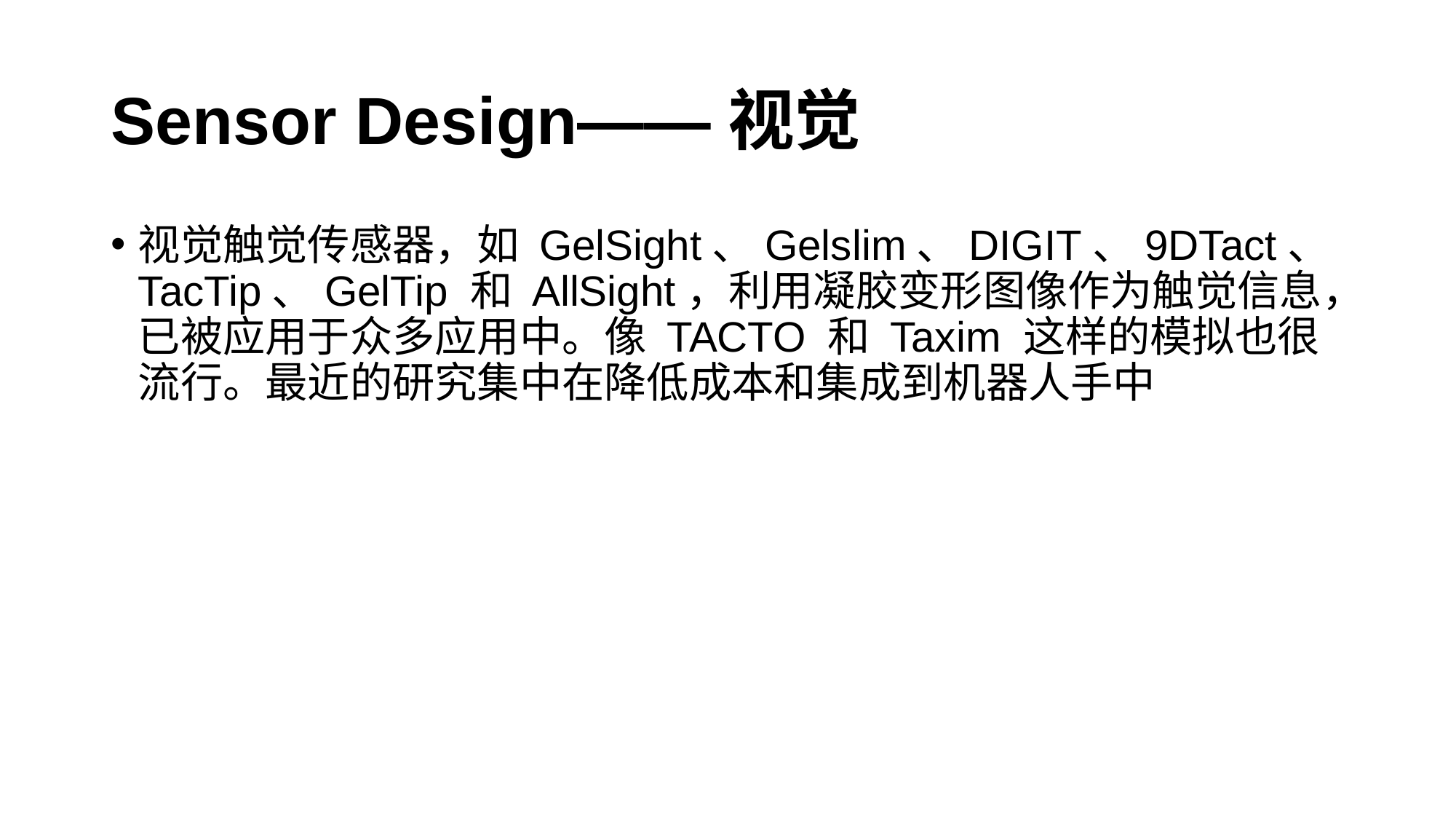

# Sensor Design——视觉
视觉触觉传感器，如 GelSight、Gelslim、DIGIT、9DTact、TacTip、GelTip 和 AllSight，利用凝胶变形图像作为触觉信息，已被应用于众多应用中。像 TACTO 和 Taxim 这样的模拟也很流行。最近的研究集中在降低成本和集成到机器人手中